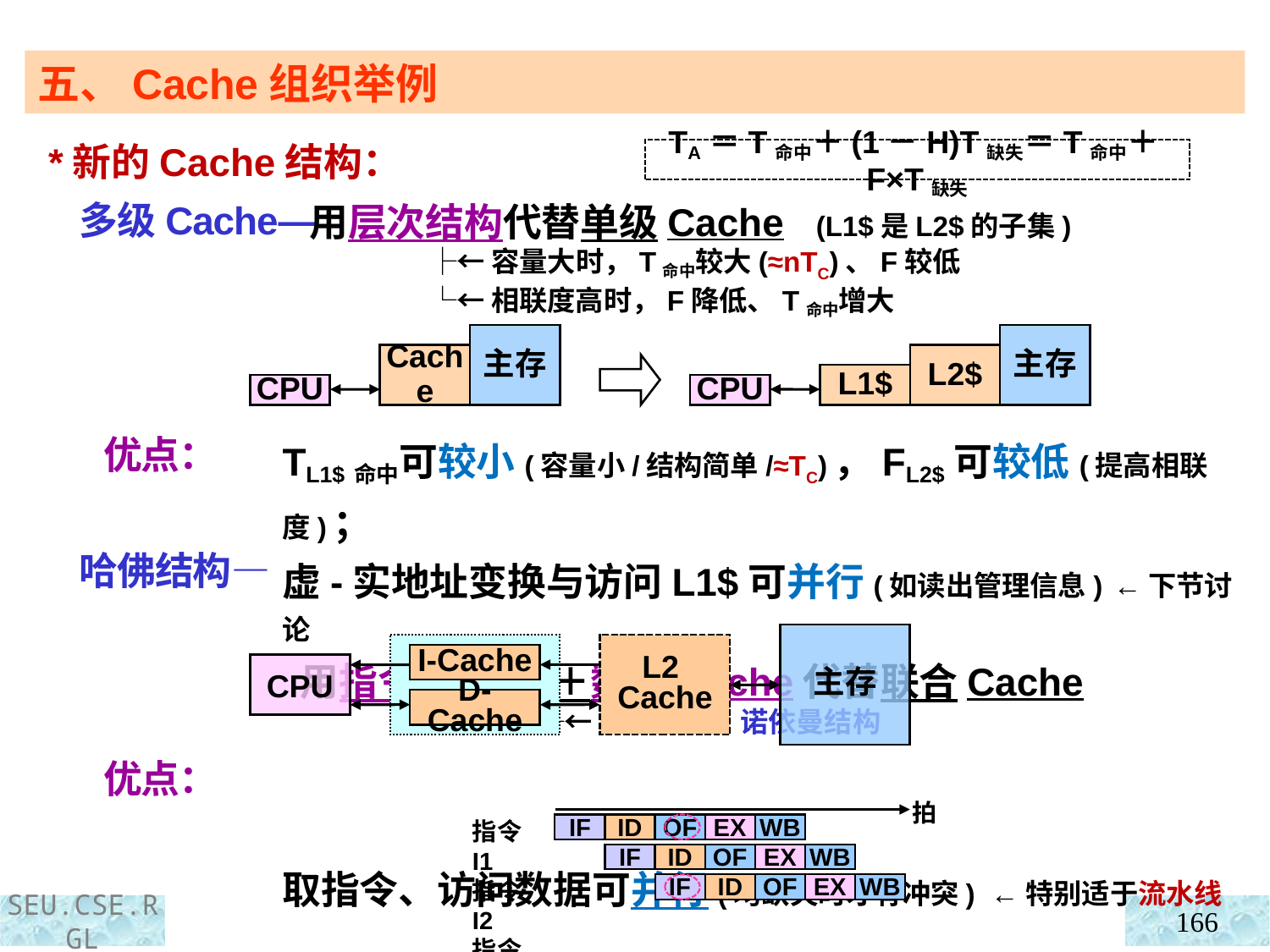

五、Cache组织举例
 *新的Cache结构：
    多级Cache—

       优点：

    哈佛结构—

       优点：
TA＝T命中＋(1－H)T缺失＝T命中＋F×T缺失
  用层次结构代替单级Cache   (L1$是L2$的子集)
                       ├←容量大时，T命中较大(≈nTC)、F较低
                       └←相联度高时，F降低、T命中增大

TL1$命中可较小(容量小/结构简单/≈TC)，FL2$可较低(提高相联度)；
虚-实地址变换与访问L1$可并行(如读出管理信息) ←下节讨论
 用指令Cache＋数据Cache代替联合Cache
                                        └←又称为冯•诺依曼结构

取指令、访问数据可并行(均缺失时才有冲突)  ←特别适于流水线
主存
主存
Cache
L2$

L1$
CPU
CPU

主存

L2
Cache
I-Cache
CPU

D-Cache

拍
指令I1
指令I2
指令I3
IF
ID
OF

EX
WB
IF
ID
OF
EX
WB
IF

ID
OF
EX
WB
166